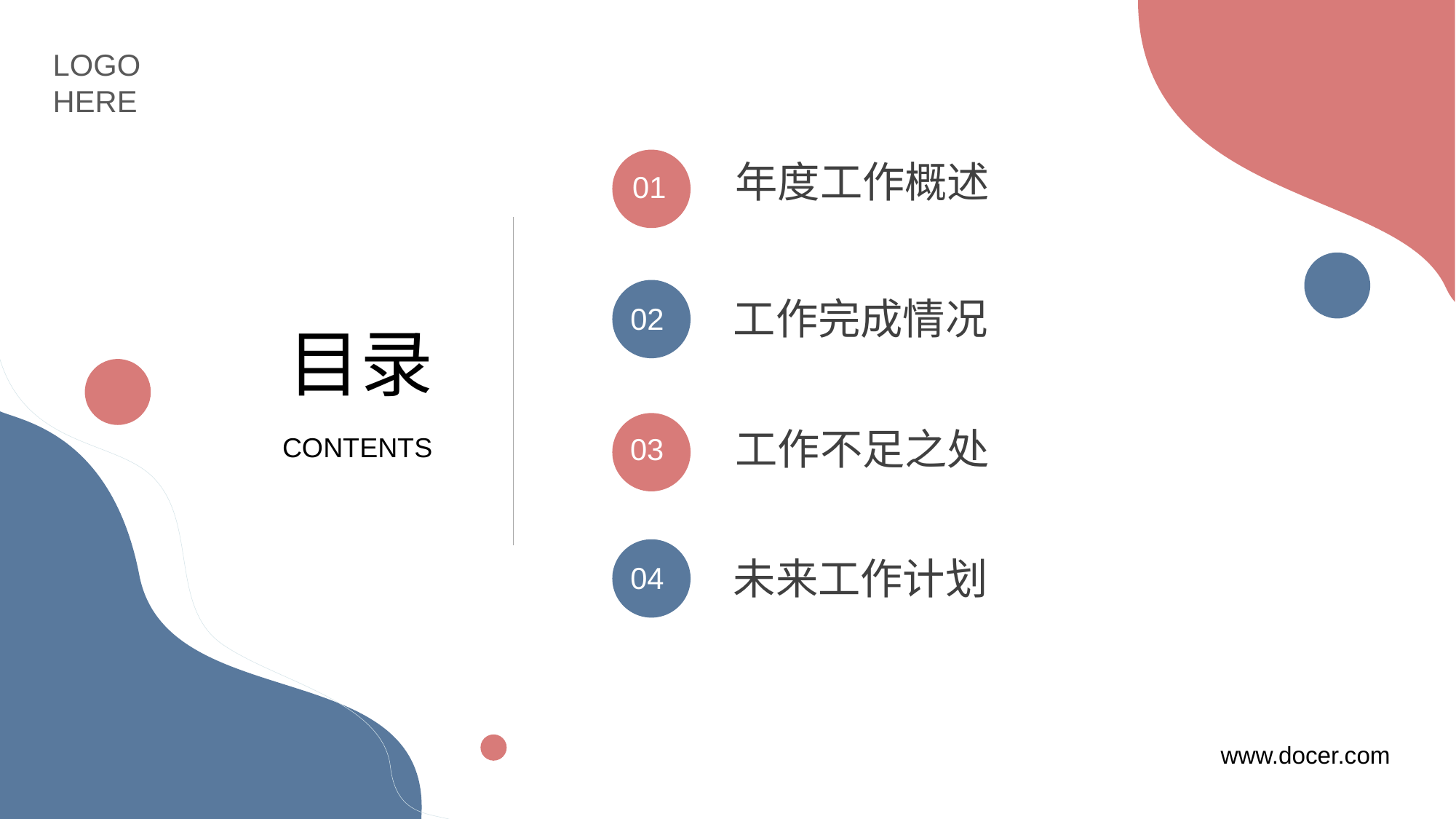

LOGO HERE

年度工作概述
01

工作完成情况

02
目录

工作不足之处
CONTENTS
03

未来工作计划
04

www.docer.com